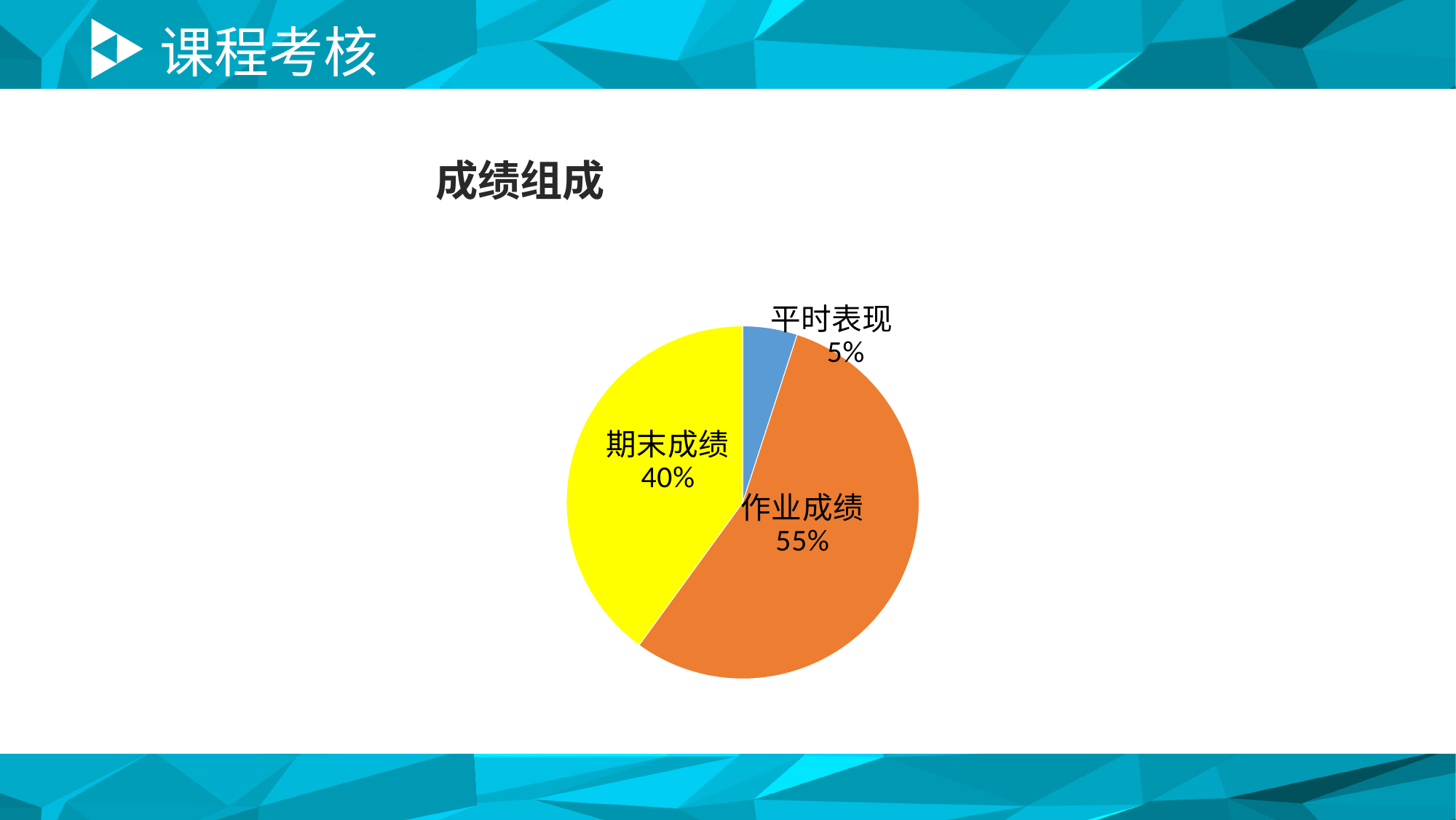

# 课程考核

### Chart: 成绩组成

| Category | 成绩 |
|---|---|
| 平时表现 | 0.05 |
| 作业成绩 | 0.55 |
| 期末成绩 | 0.4 |